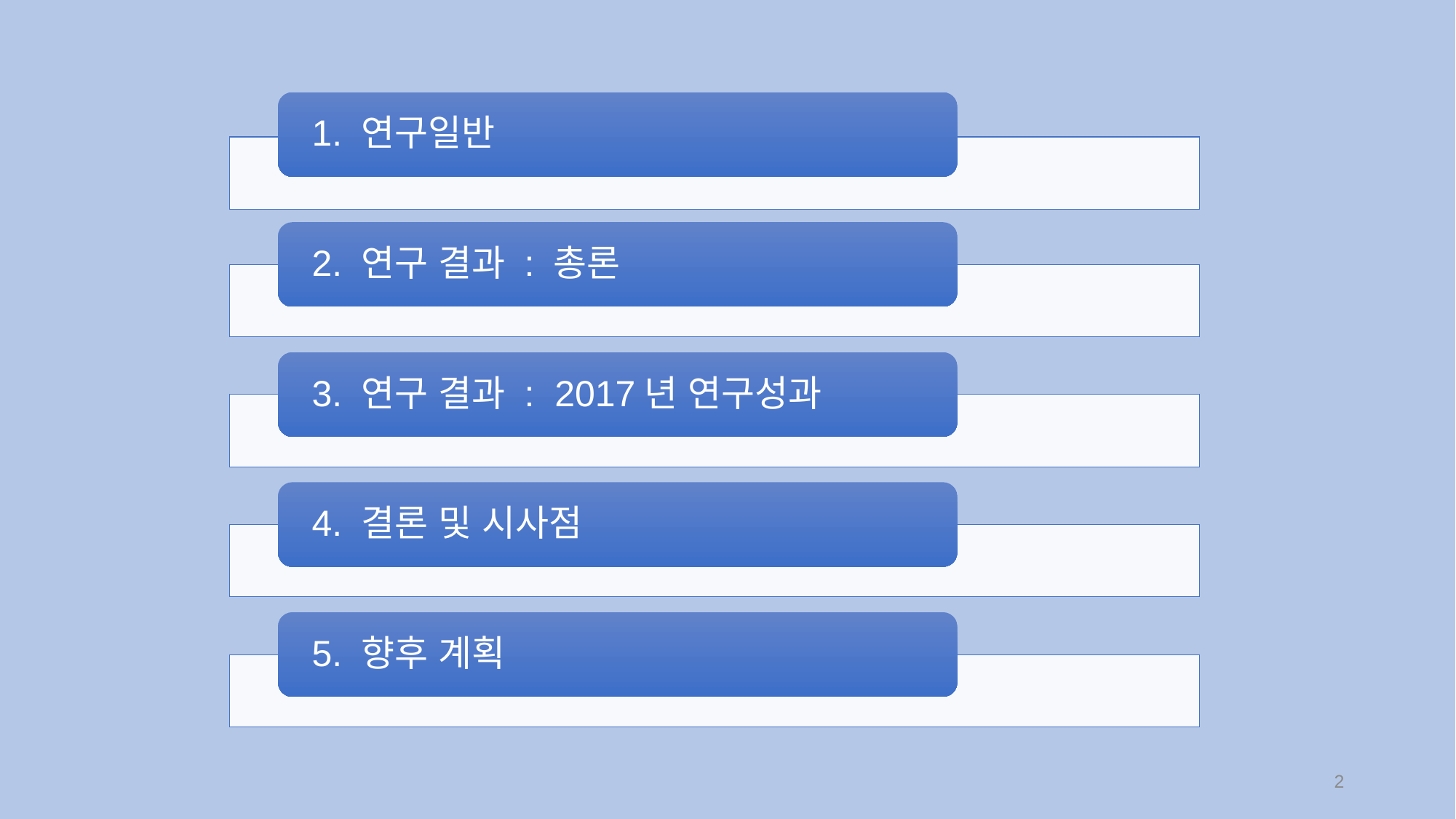

1. 연구일반
2. 연구 결과 : 총론
3. 연구 결과 :  2017년 연구성과
4. 결론 및 시사점
5. 향후 계획
2